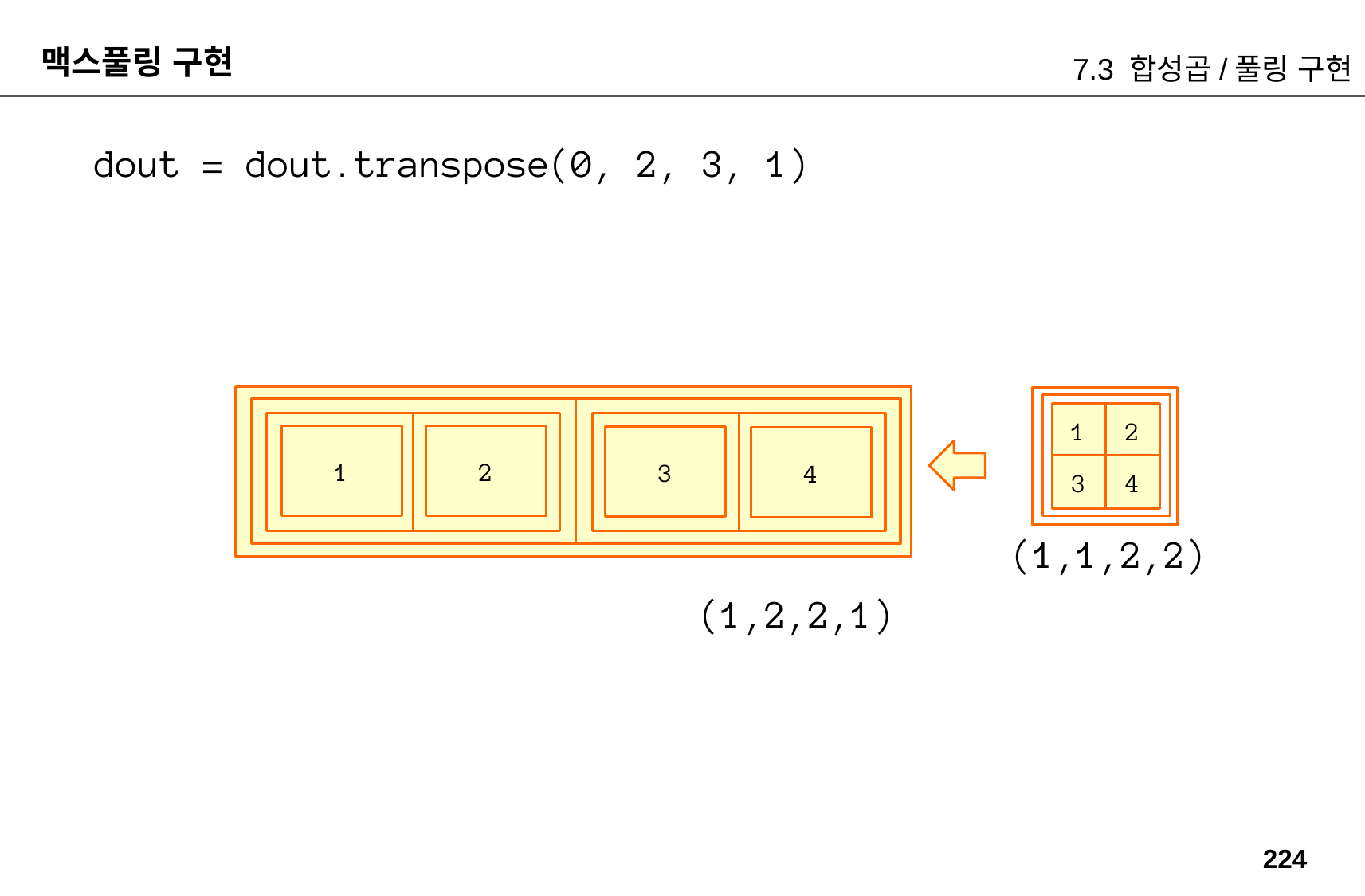

맥스풀링 구현
7.3 합성곱/풀링 구현
dout = dout.transpose(0, 2, 3, 1)

1
2

1
2
3
4

3
4
(1,1,2,2)
(1,2,2,1)